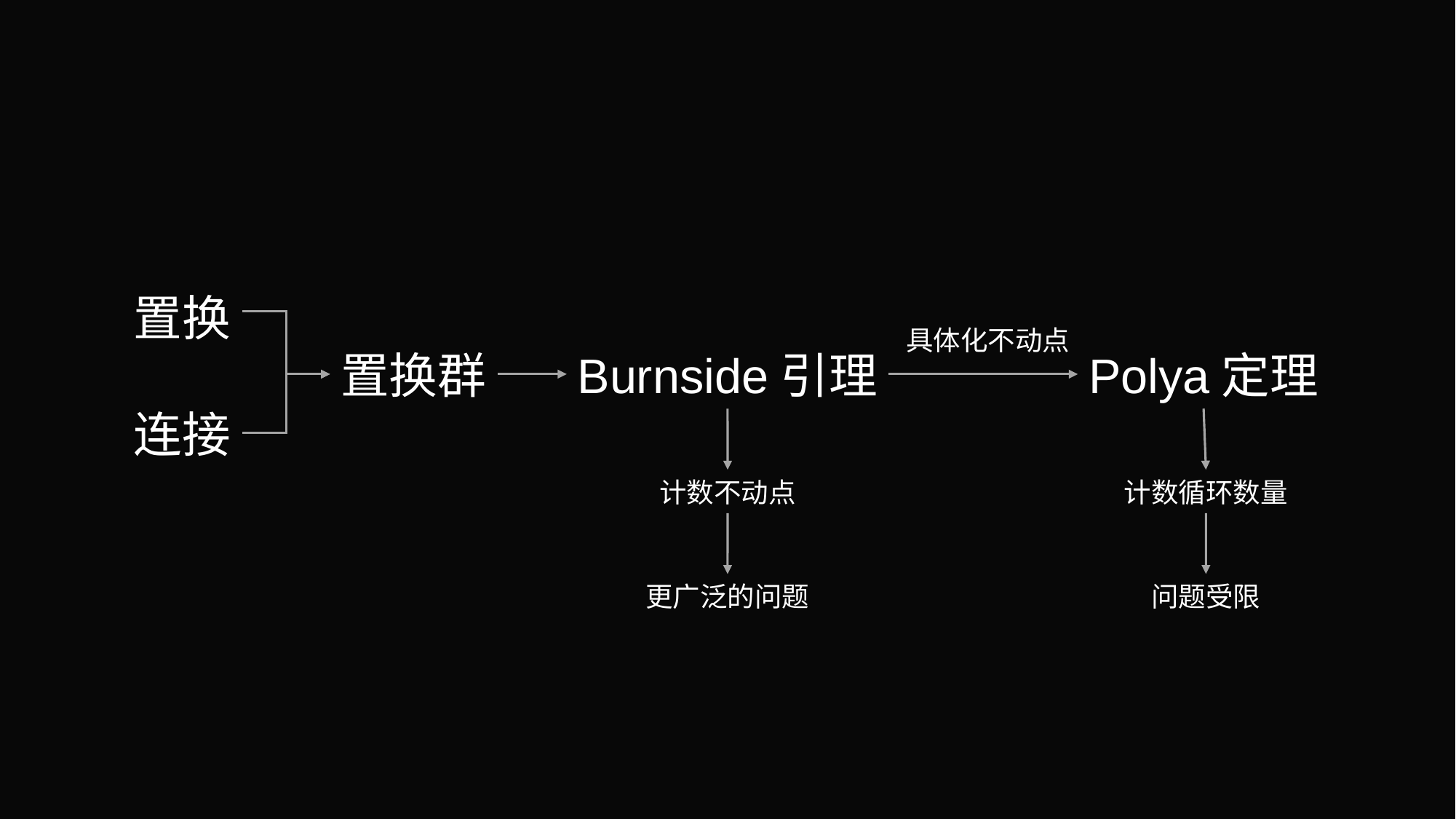

置换

连接
具体化不动点
Burnside引理
Polya定理
置换群
计数不动点
计数循环数量
更广泛的问题
问题受限